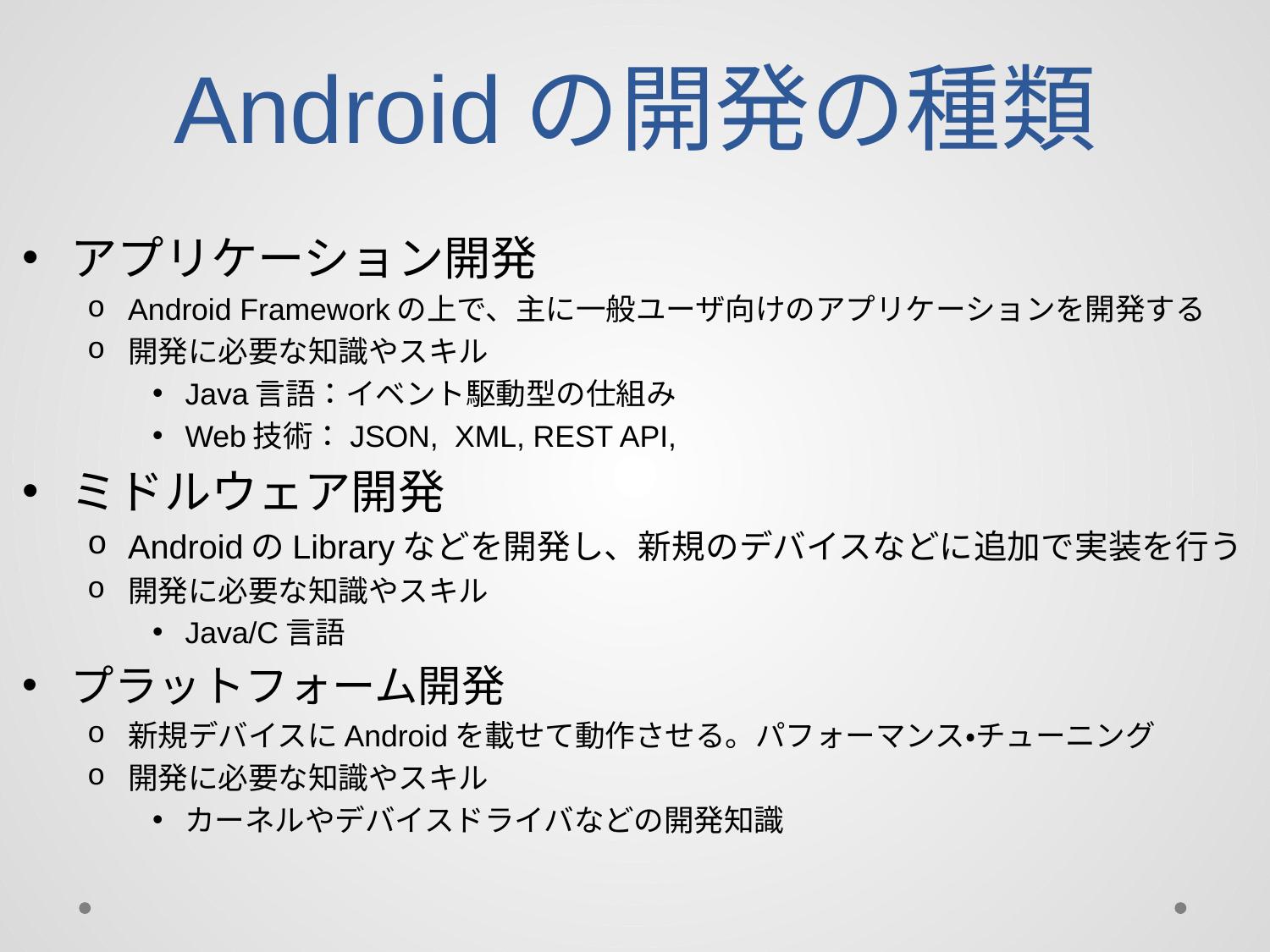

# Androidの開発の種類
アプリケーション開発
Android Frameworkの上で、主に一般ユーザ向けのアプリケーションを開発する
開発に必要な知識やスキル
Java言語：イベント駆動型の仕組み
Web技術：JSON,  XML, REST API,
ミドルウェア開発
AndroidのLibraryなどを開発し、新規のデバイスなどに追加で実装を行う
開発に必要な知識やスキル
Java/C言語
プラットフォーム開発
新規デバイスにAndroidを載せて動作させる。パフォーマンス・チューニング
開発に必要な知識やスキル
カーネルやデバイスドライバなどの開発知識